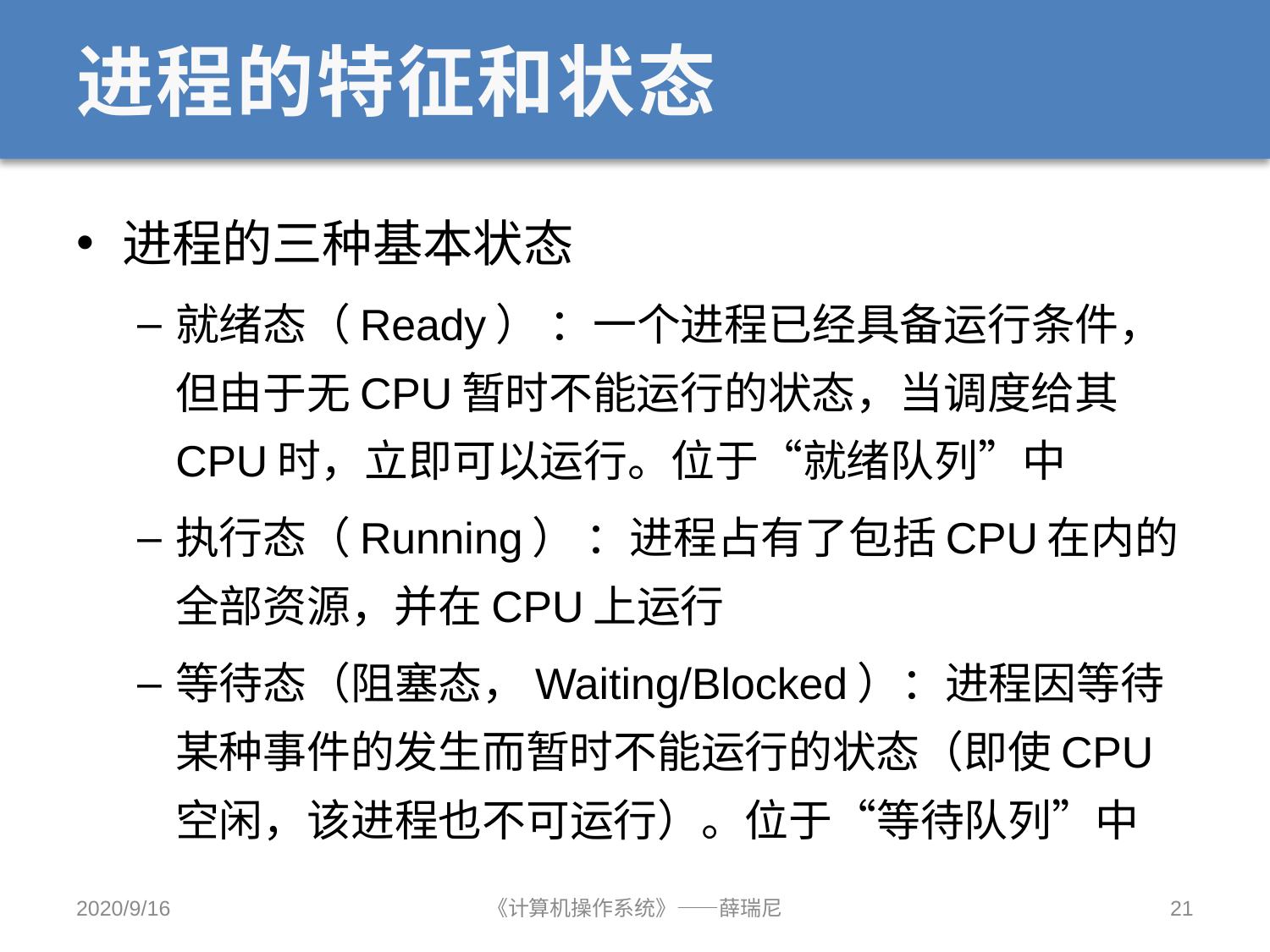

# 进程的特征和状态
进程的三种基本状态
就绪态（Ready） ：一个进程已经具备运行条件，但由于无CPU暂时不能运行的状态，当调度给其CPU时，立即可以运行。位于“就绪队列”中
执行态（Running） ：进程占有了包括CPU在内的全部资源，并在CPU上运行
等待态（阻塞态，Waiting/Blocked）：进程因等待某种事件的发生而暂时不能运行的状态（即使CPU空闲，该进程也不可运行）。位于“等待队列”中

2020/9/16
《计算机操作系统》——薛瑞尼
21